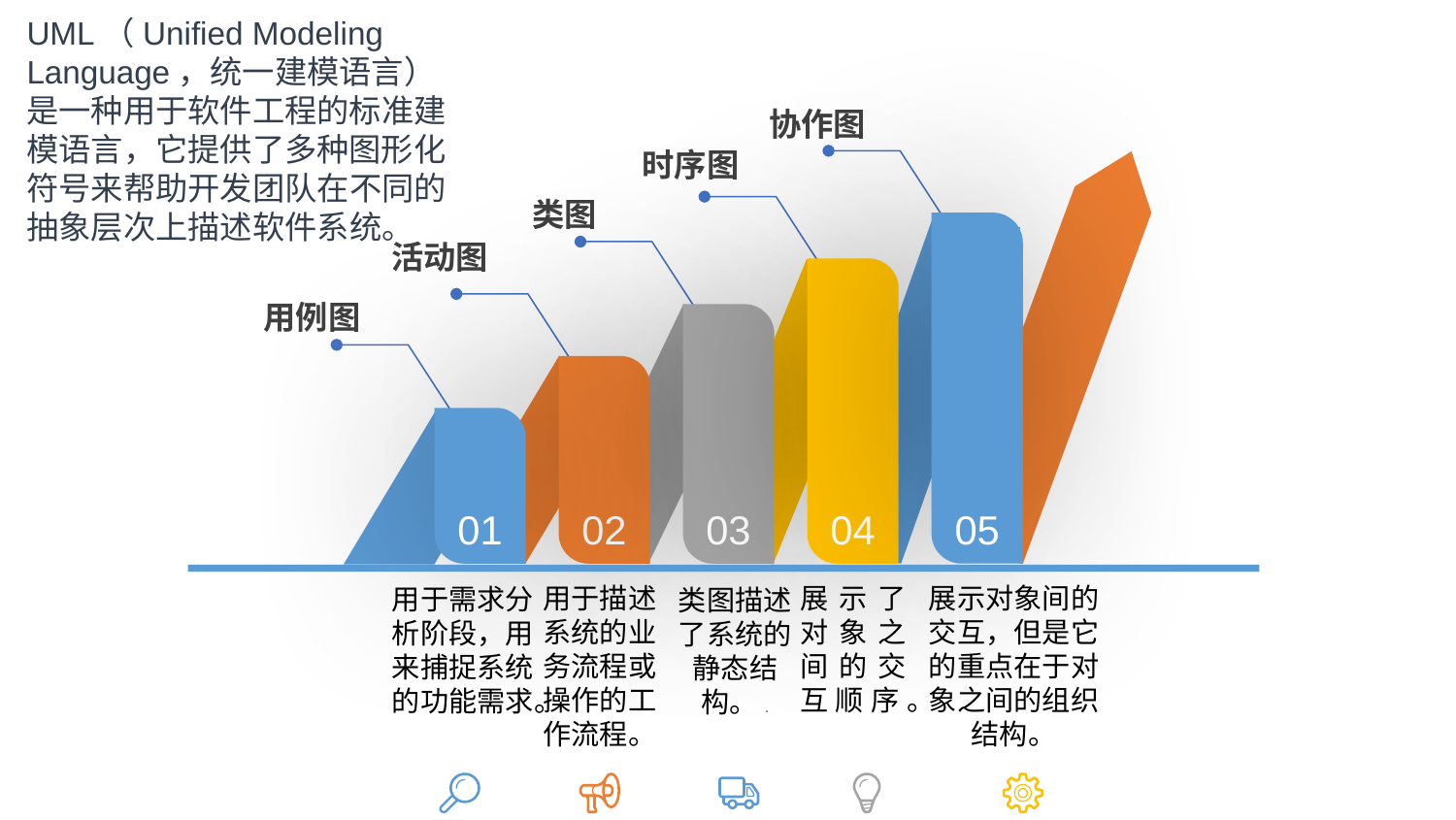

UML（Unified Modeling Language，统一建模语言）是一种用于软件工程的标准建模语言，它提供了多种图形化符号来帮助开发团队在不同的抽象层次上描述软件系统。
协作图
时序图

类图

05
活动图

04

用例图

03

02
01

用于描述系统的业务流程或操作的工作流程。
展示了对象之间的交互顺序。
展示对象间的交互，但是它的重点在于对象之间的组织结构。
用于需求分析阶段，用来捕捉系统的功能需求。
类图描述了系统的静态结构。.